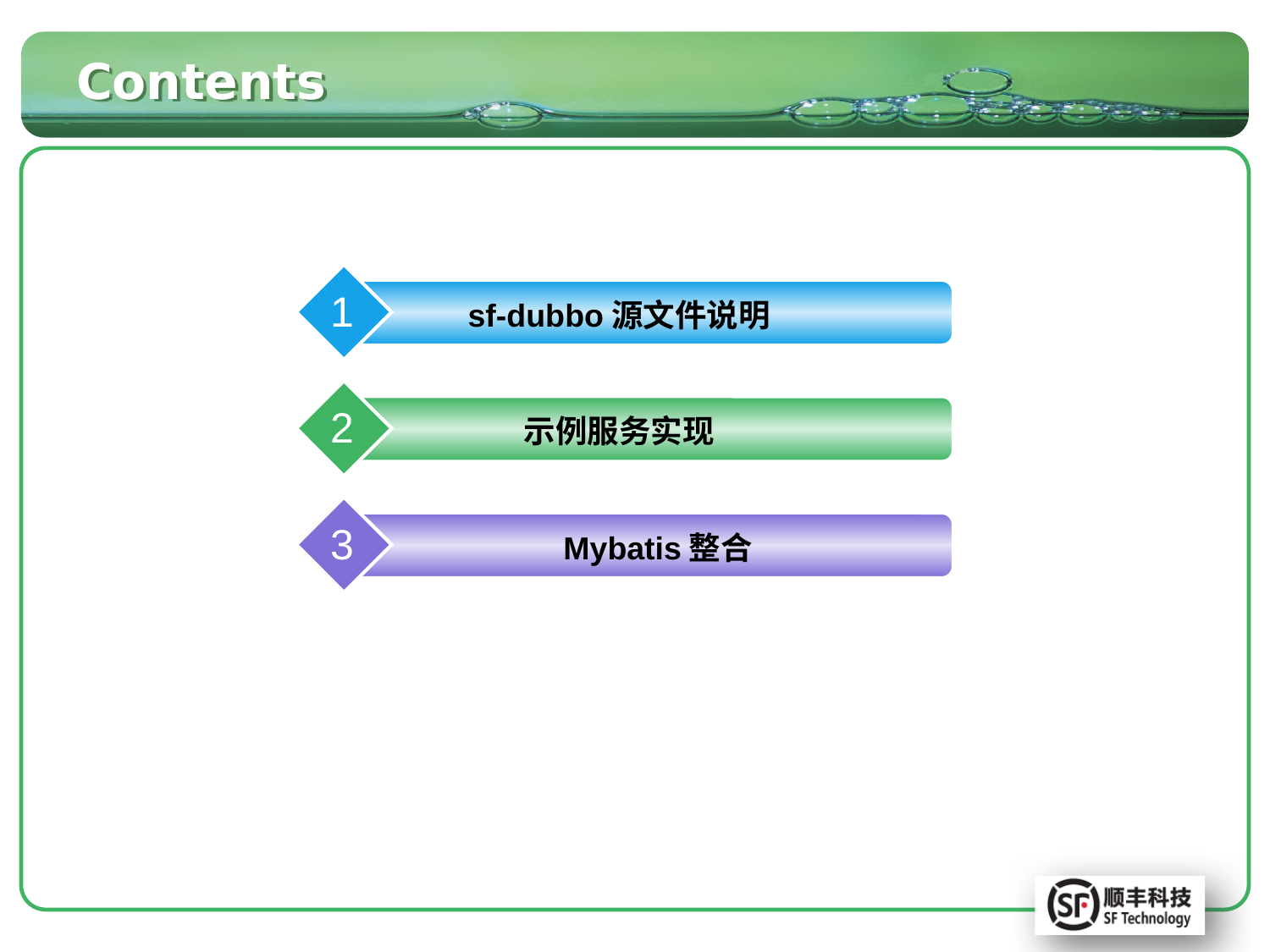

# Contents

1

sf-dubbo源文件说明

2

示例服务实现

3

Mybatis整合